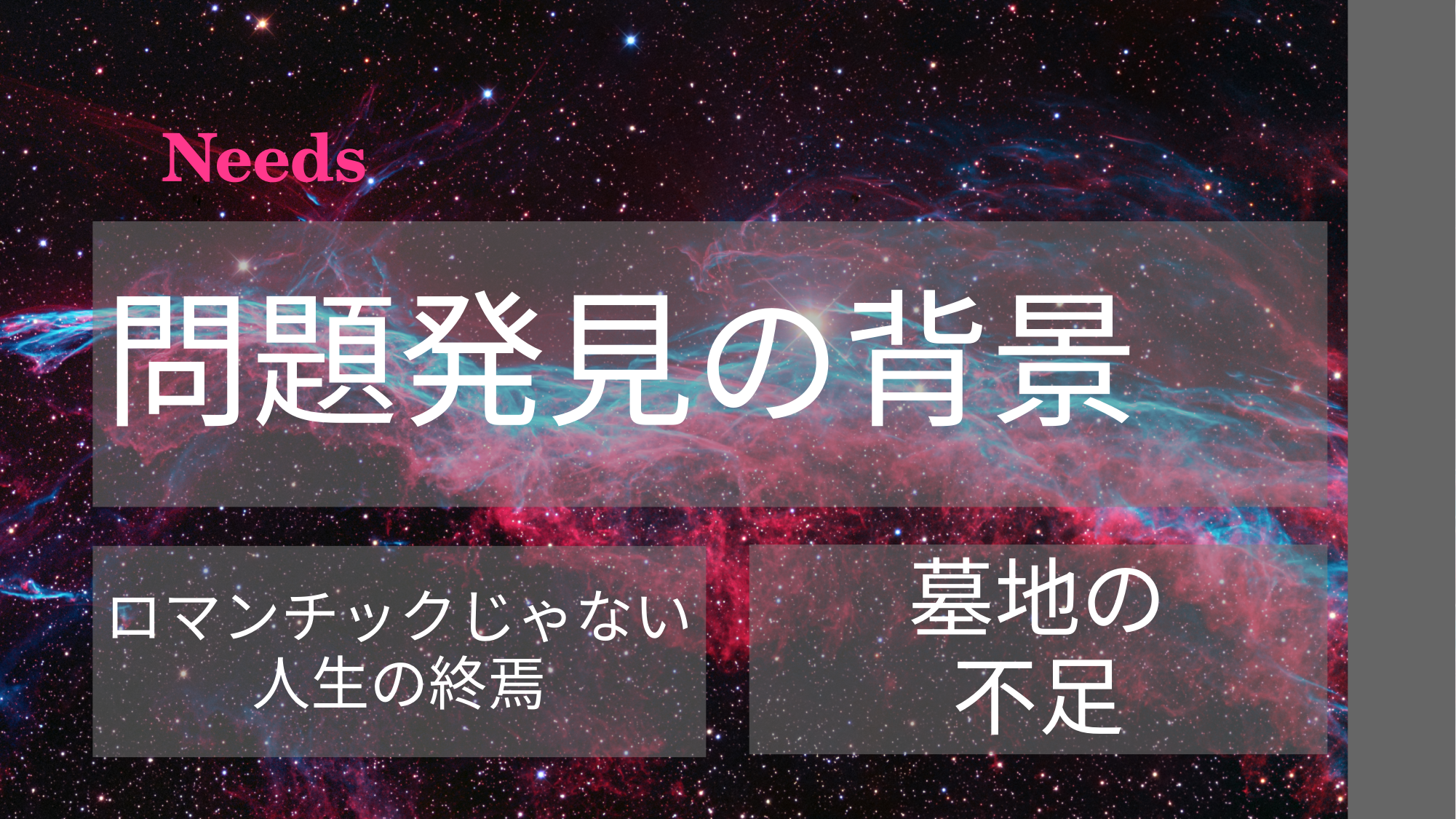

# Needs
問題発見の背景
墓地の
不足
ロマンチックじゃない
人生の終焉